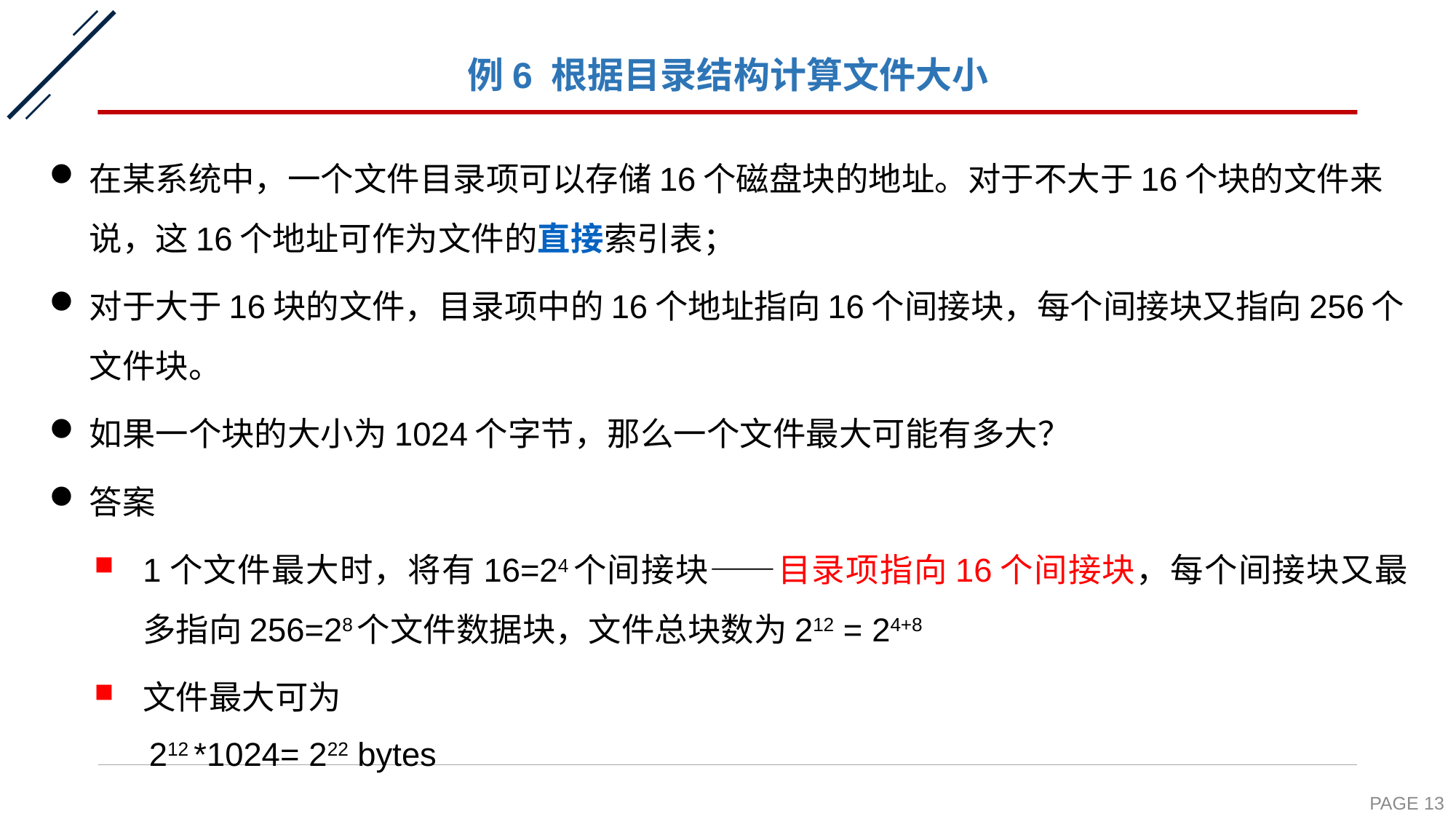

# 例6 根据目录结构计算文件大小
在某系统中，一个文件目录项可以存储16个磁盘块的地址。对于不大于16个块的文件来说，这16个地址可作为文件的直接索引表；
对于大于16块的文件，目录项中的16个地址指向16个间接块，每个间接块又指向256个文件块。
如果一个块的大小为1024个字节，那么一个文件最大可能有多大？
答案
1个文件最大时，将有16=24个间接块——目录项指向16个间接块，每个间接块又最多指向256=28个文件数据块，文件总块数为212 = 24+8
文件最大可为
     212 *1024= 222 bytes

PAGE 13